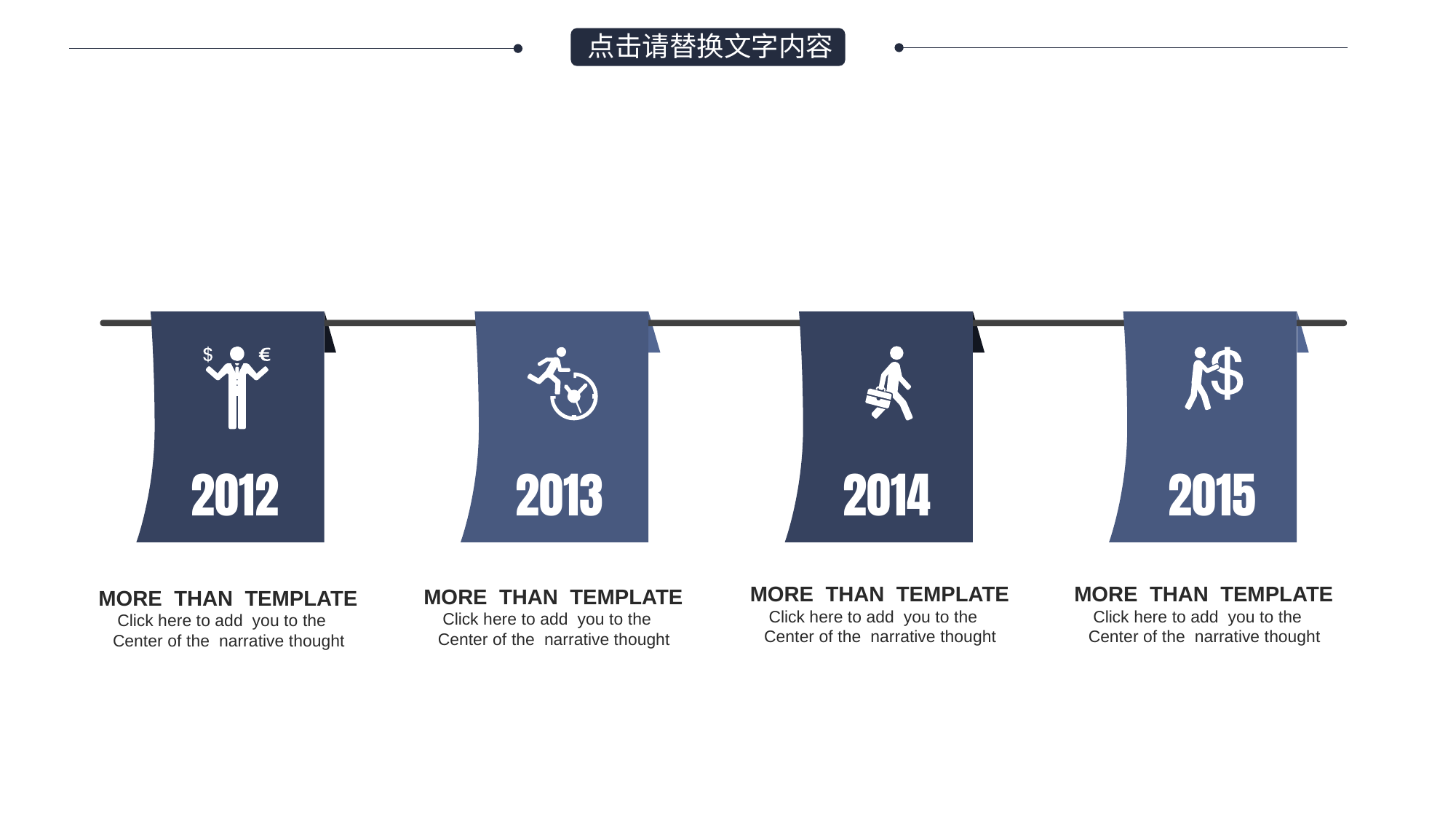

点击请替换文字内容

2012
2013
2015
2014
MORE  THAN  TEMPLATE
    Click here to add  you to the
   Center of the  narrative thought

MORE  THAN  TEMPLATE
    Click here to add  you to the
   Center of the  narrative thought

MORE  THAN  TEMPLATE
    Click here to add  you to the
   Center of the  narrative thought

MORE  THAN  TEMPLATE
    Click here to add  you to the
   Center of the  narrative thought